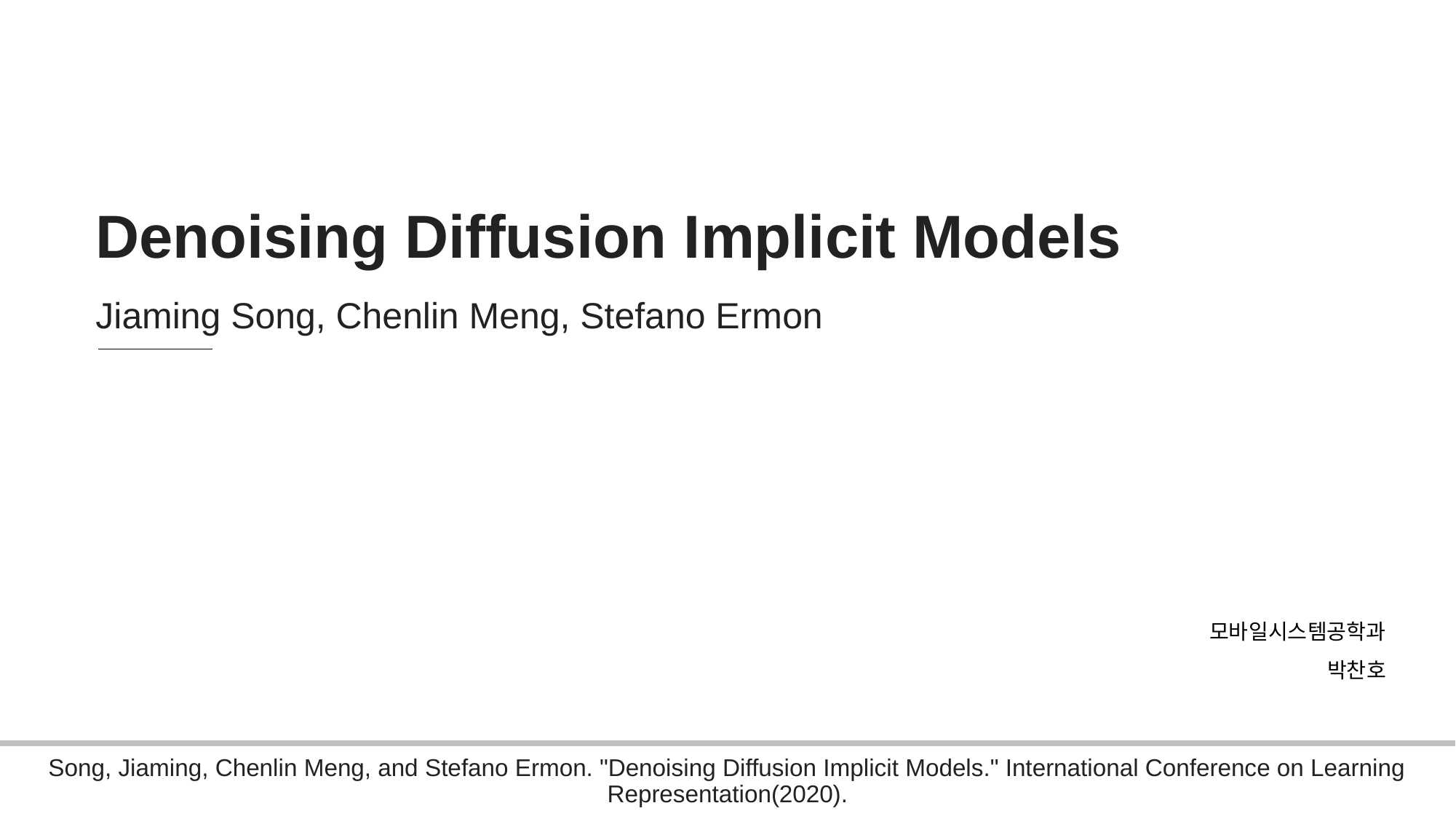

Denoising Diffusion Implicit Models
Jiaming Song, Chenlin Meng, Stefano Ermon

모바일시스템공학과
박찬호
| Song, Jiaming, Chenlin Meng, and Stefano Ermon. "Denoising Diffusion Implicit Models." International Conference on Learning Representation(2020). |
| --- |